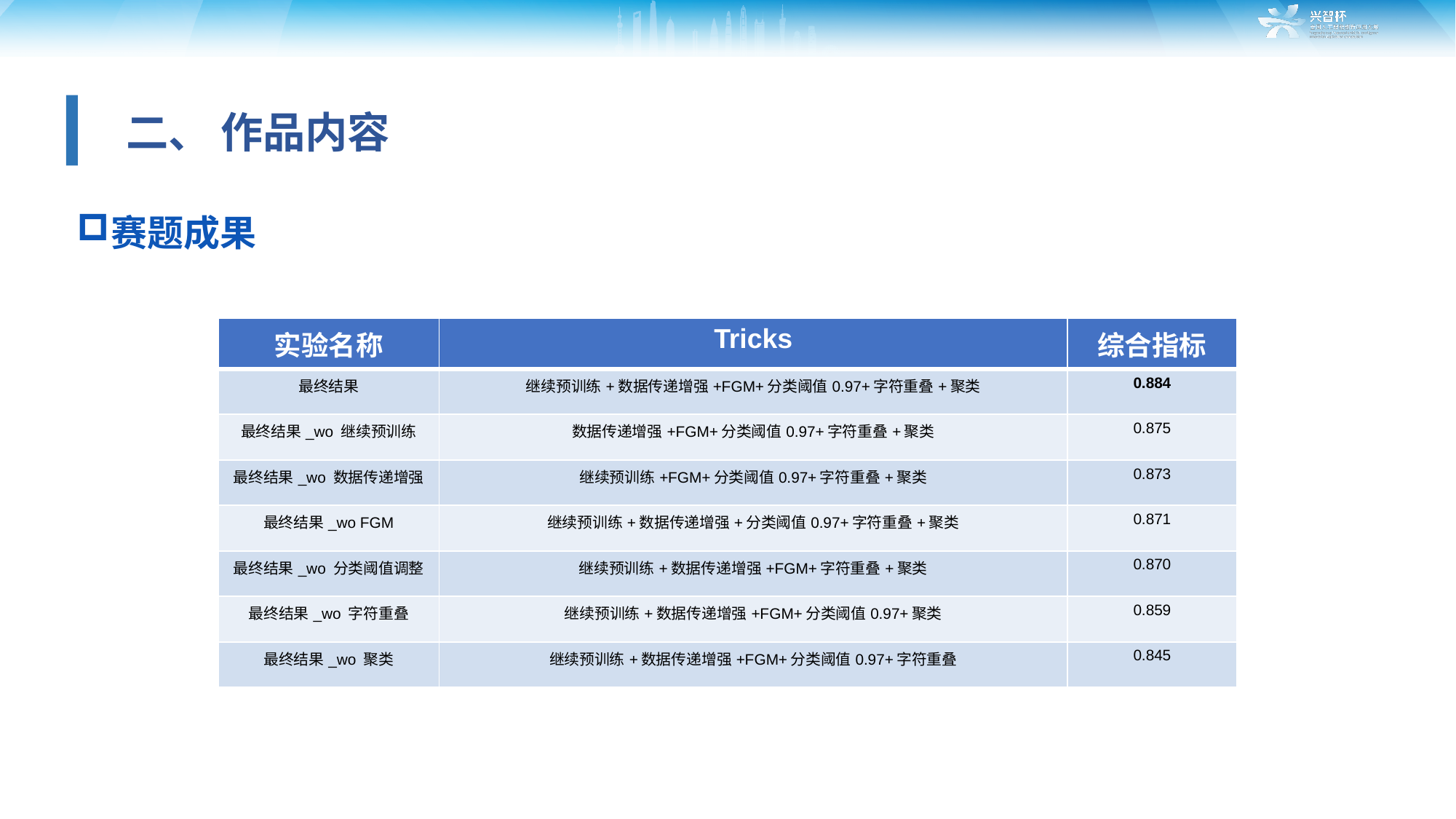

二、 作品内容

赛题成果
| 实验名称 | Tricks | 综合指标 |
| --- | --- | --- |
| 最终结果 | 继续预训练+数据传递增强+FGM+分类阈值0.97+字符重叠+聚类 | 0.884 |
| 最终结果\_wo 继续预训练 | 数据传递增强+FGM+分类阈值0.97+字符重叠+聚类 | 0.875 |
| 最终结果\_wo 数据传递增强 | 继续预训练+FGM+分类阈值0.97+字符重叠+聚类 | 0.873 |
| 最终结果\_wo FGM | 继续预训练+数据传递增强+分类阈值0.97+字符重叠+聚类 | 0.871 |
| 最终结果\_wo 分类阈值调整 | 继续预训练+数据传递增强+FGM+字符重叠+聚类 | 0.870 |
| 最终结果\_wo 字符重叠 | 继续预训练+数据传递增强+FGM+分类阈值0.97+聚类 | 0.859 |
| 最终结果\_wo 聚类 | 继续预训练+数据传递增强+FGM+分类阈值0.97+字符重叠 | 0.845 |